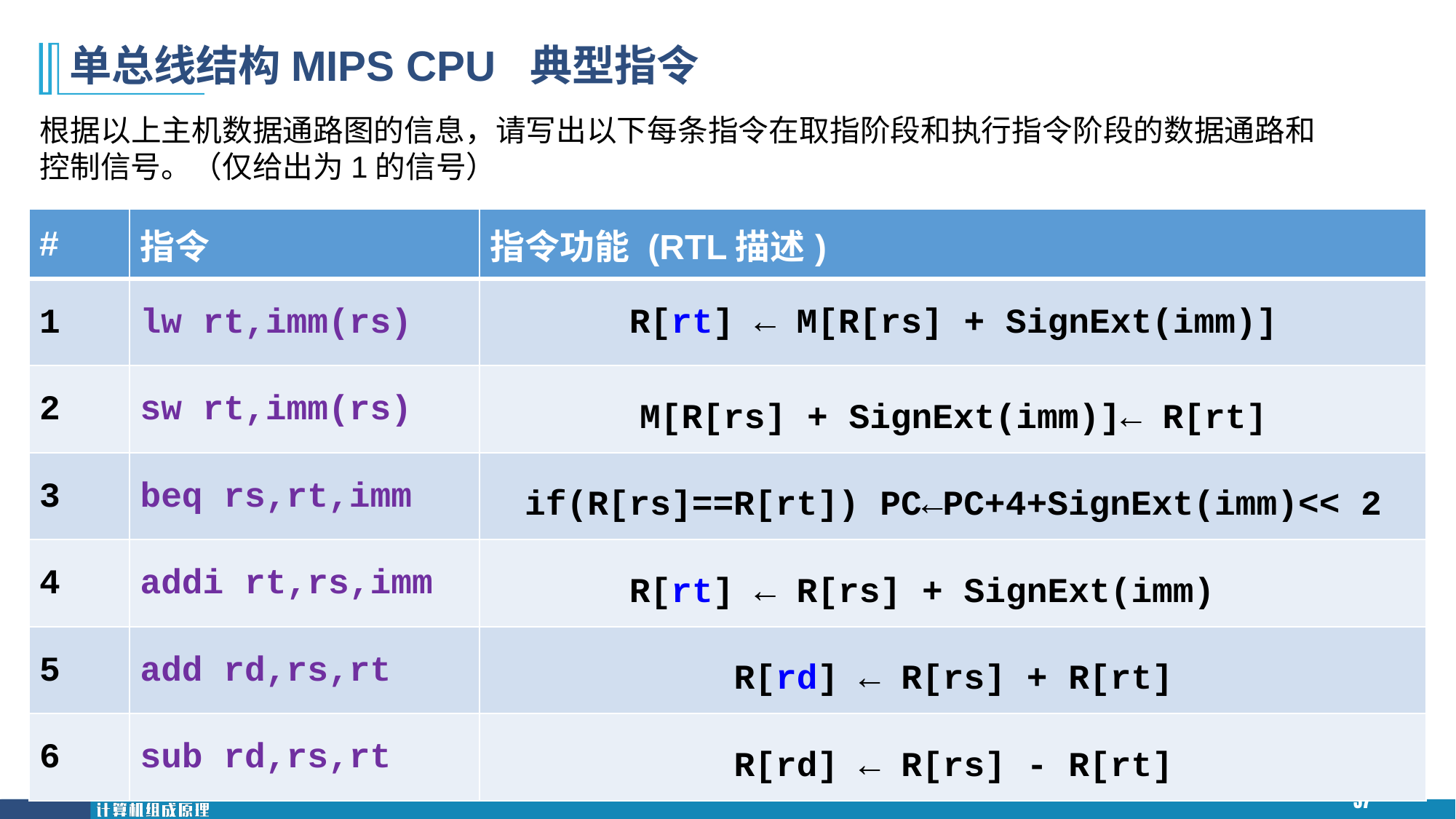

# 单总线结构MIPS CPU  典型指令
根据以上主机数据通路图的信息，请写出以下每条指令在取指阶段和执行指令阶段的数据通路和控制信号。（仅给出为1的信号）
| # | 指令 | 指令功能 (RTL描述) |
| --- | --- | --- |
| 1 | lw rt,imm(rs) | R[rt] ← M[R[rs] + SignExt(imm)] |
| 2 | sw rt,imm(rs) | M[R[rs] + SignExt(imm)]← R[rt] |
| 3 | beq rs,rt,imm | if(R[rs]==R[rt]) PC←PC+4+SignExt(imm)<< 2 |
| 4 | addi rt,rs,imm | R[rt] ← R[rs] + SignExt(imm) |
| 5 | add rd,rs,rt | R[rd] ← R[rs] + R[rt] |
| 6 | sub rd,rs,rt | R[rd] ← R[rs] - R[rt] |